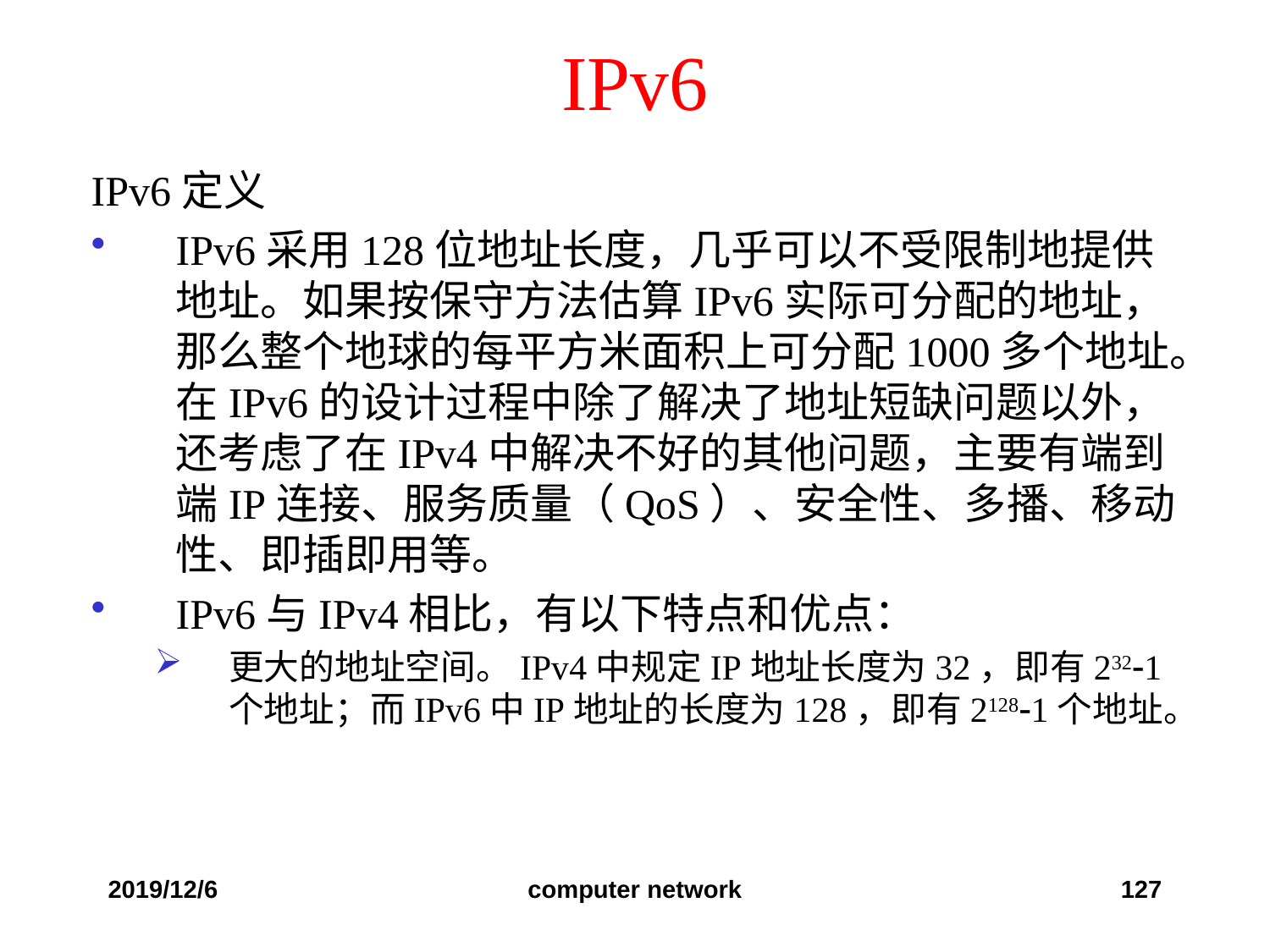

# IPv6
IPv6定义
IPv6采用128位地址长度，几乎可以不受限制地提供地址。如果按保守方法估算IPv6实际可分配的地址，那么整个地球的每平方米面积上可分配1000多个地址。在IPv6的设计过程中除了解决了地址短缺问题以外，还考虑了在IPv4中解决不好的其他问题，主要有端到端IP连接、服务质量（QoS）、安全性、多播、移动性、即插即用等。
IPv6与IPv4相比，有以下特点和优点：
更大的地址空间。IPv4中规定IP地址长度为32，即有232−1个地址；而IPv6中IP地址的长度为128，即有2128−1个地址。
2019/12/6
computer network
127